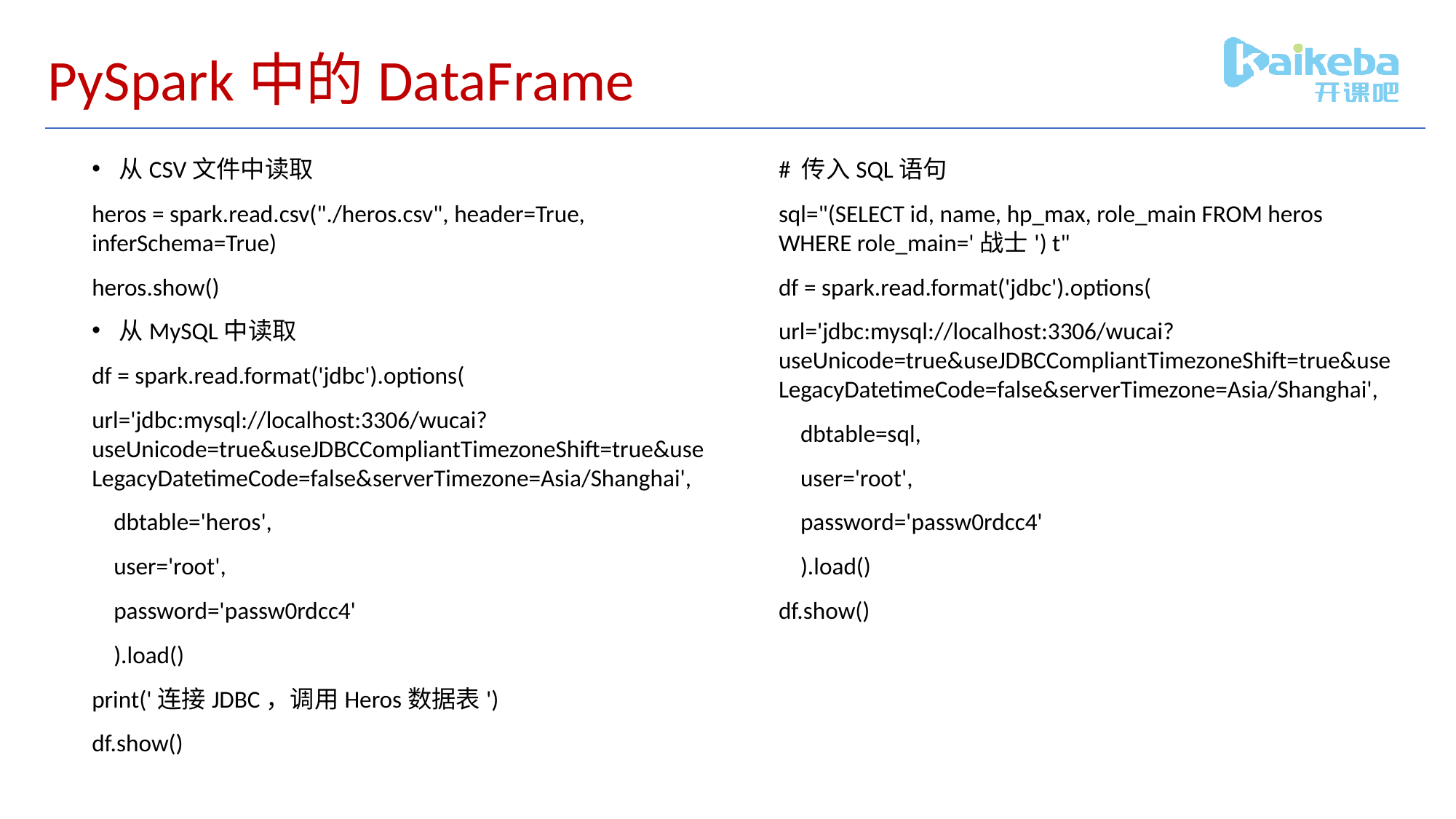

# PySpark中的DataFrame
从CSV文件中读取
heros = spark.read.csv("./heros.csv", header=True, inferSchema=True)
heros.show()
从MySQL中读取
df = spark.read.format('jdbc').options(
url='jdbc:mysql://localhost:3306/wucai?useUnicode=true&useJDBCCompliantTimezoneShift=true&useLegacyDatetimeCode=false&serverTimezone=Asia/Shanghai',
    dbtable='heros',
    user='root',
    password='passw0rdcc4'
    ).load()
print('连接JDBC，调用Heros数据表')
df.show()
# 传入SQL语句
sql="(SELECT id, name, hp_max, role_main FROM heros WHERE role_main='战士') t"
df = spark.read.format('jdbc').options(
url='jdbc:mysql://localhost:3306/wucai?useUnicode=true&useJDBCCompliantTimezoneShift=true&useLegacyDatetimeCode=false&serverTimezone=Asia/Shanghai',
    dbtable=sql,
    user='root',
    password='passw0rdcc4'
    ).load()
df.show()